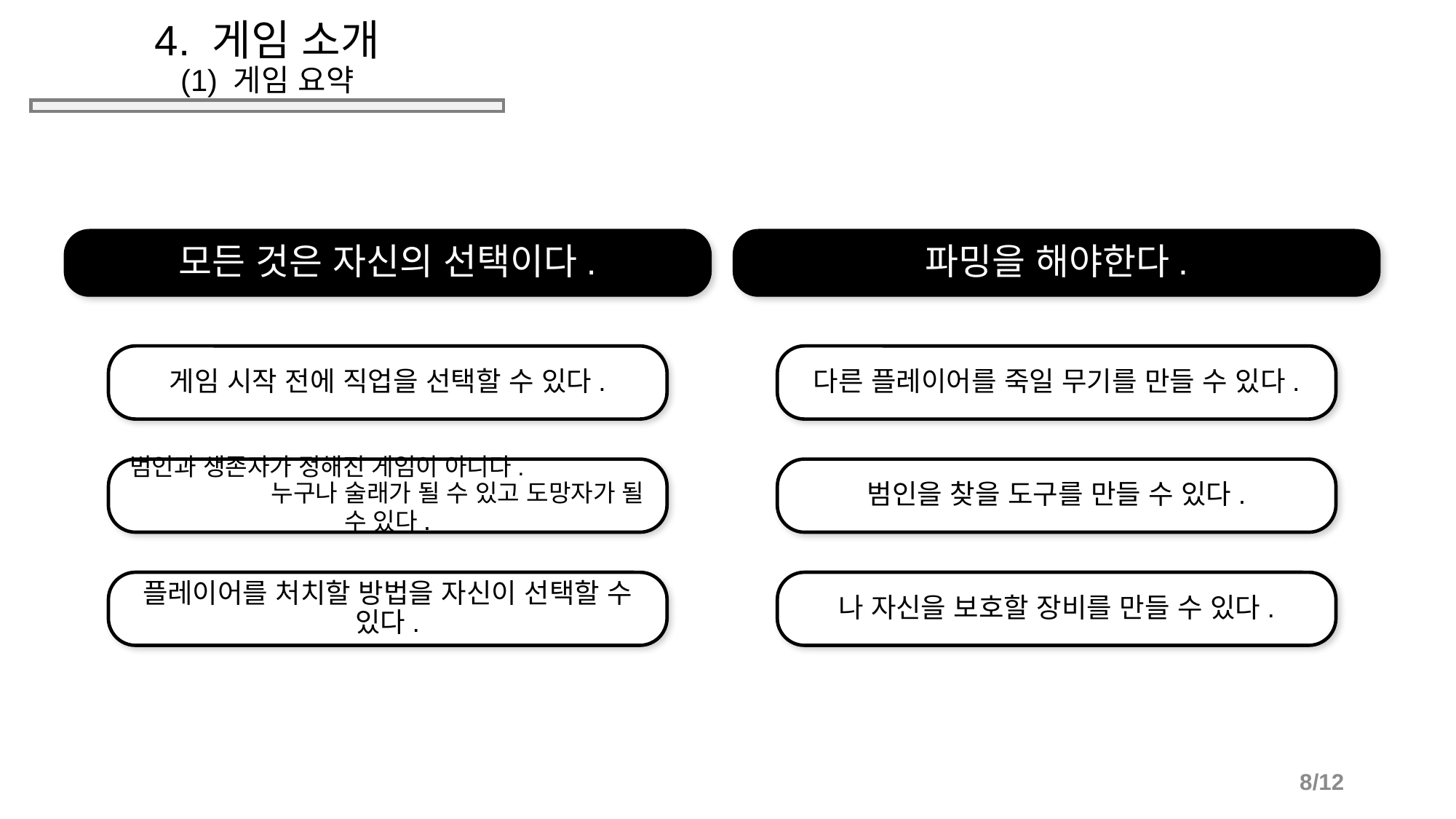

# 4. 게임 소개 (1) 게임 요약
모든 것은 자신의 선택이다.
파밍을 해야한다.
게임 시작 전에 직업을 선택할 수 있다.
다른 플레이어를 죽일 무기를 만들 수 있다.
범인과 생존자가 정해진 게임이 아니다.                                       누구나 술래가 될 수 있고 도망자가 될 수 있다.
범인을 찾을 도구를 만들 수 있다.
플레이어를 처치할 방법을 자신이 선택할 수 있다.
나 자신을 보호할 장비를 만들 수 있다.
8/12